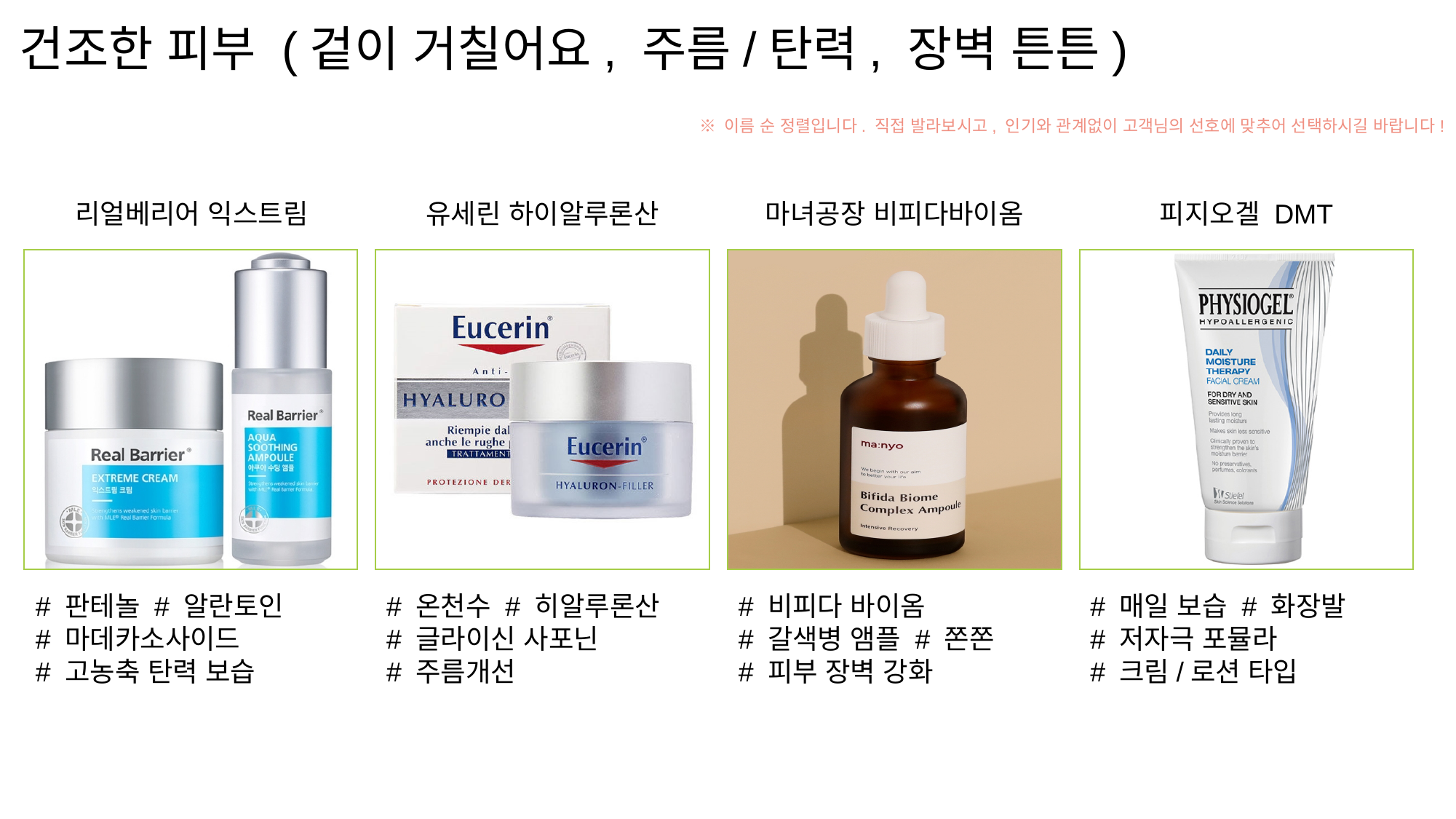

건조한 피부 (겉이 거칠어요, 주름/탄력, 장벽 튼튼)
※ 이름 순 정렬입니다. 직접 발라보시고, 인기와 관계없이 고객님의 선호에 맞추어 선택하시길 바랍니다!
리얼베리어 익스트림
유세린 하이알루론산
마녀공장 비피다바이옴
피지오겔 DMT

# 판테놀 # 알란토인
# 마데카소사이드
# 고농축 탄력 보습
# 온천수 # 히알루론산
# 글라이신 사포닌
# 주름개선
# 비피다 바이옴
# 갈색병 앰플 # 쫀쫀
# 피부 장벽 강화
# 매일 보습 # 화장발
# 저자극 포뮬라
# 크림/로션 타입